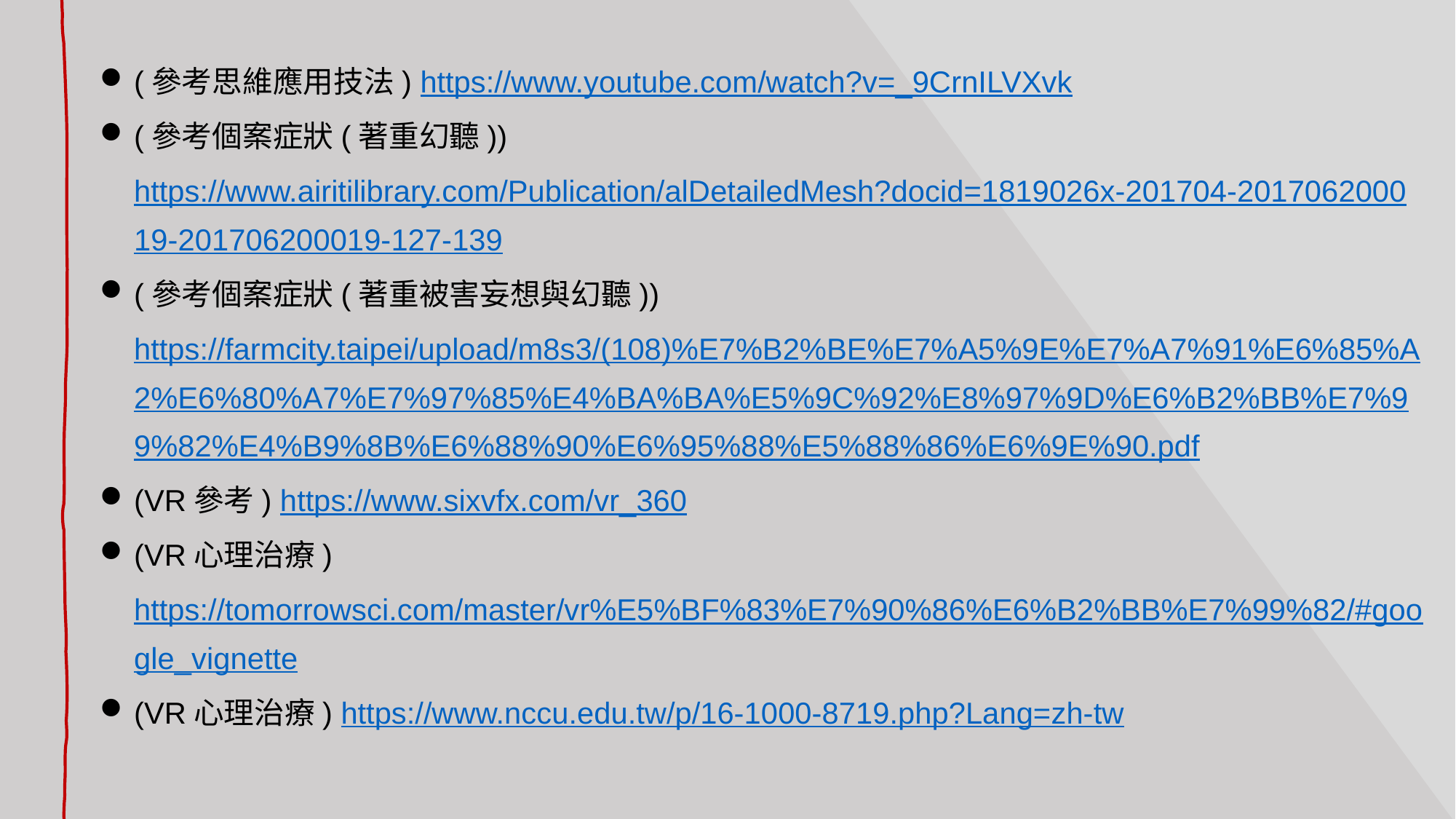

(參考思維應用技法) https://www.youtube.com/watch?v=_9CrnILVXvk
(參考個案症狀(著重幻聽)) https://www.airitilibrary.com/Publication/alDetailedMesh?docid=1819026x-201704-201706200019-201706200019-127-139
(參考個案症狀(著重被害妄想與幻聽)) https://farmcity.taipei/upload/m8s3/(108)%E7%B2%BE%E7%A5%9E%E7%A7%91%E6%85%A2%E6%80%A7%E7%97%85%E4%BA%BA%E5%9C%92%E8%97%9D%E6%B2%BB%E7%99%82%E4%B9%8B%E6%88%90%E6%95%88%E5%88%86%E6%9E%90.pdf
(VR參考) https://www.sixvfx.com/vr_360
(VR心理治療) https://tomorrowsci.com/master/vr%E5%BF%83%E7%90%86%E6%B2%BB%E7%99%82/#google_vignette
(VR心理治療) https://www.nccu.edu.tw/p/16-1000-8719.php?Lang=zh-tw